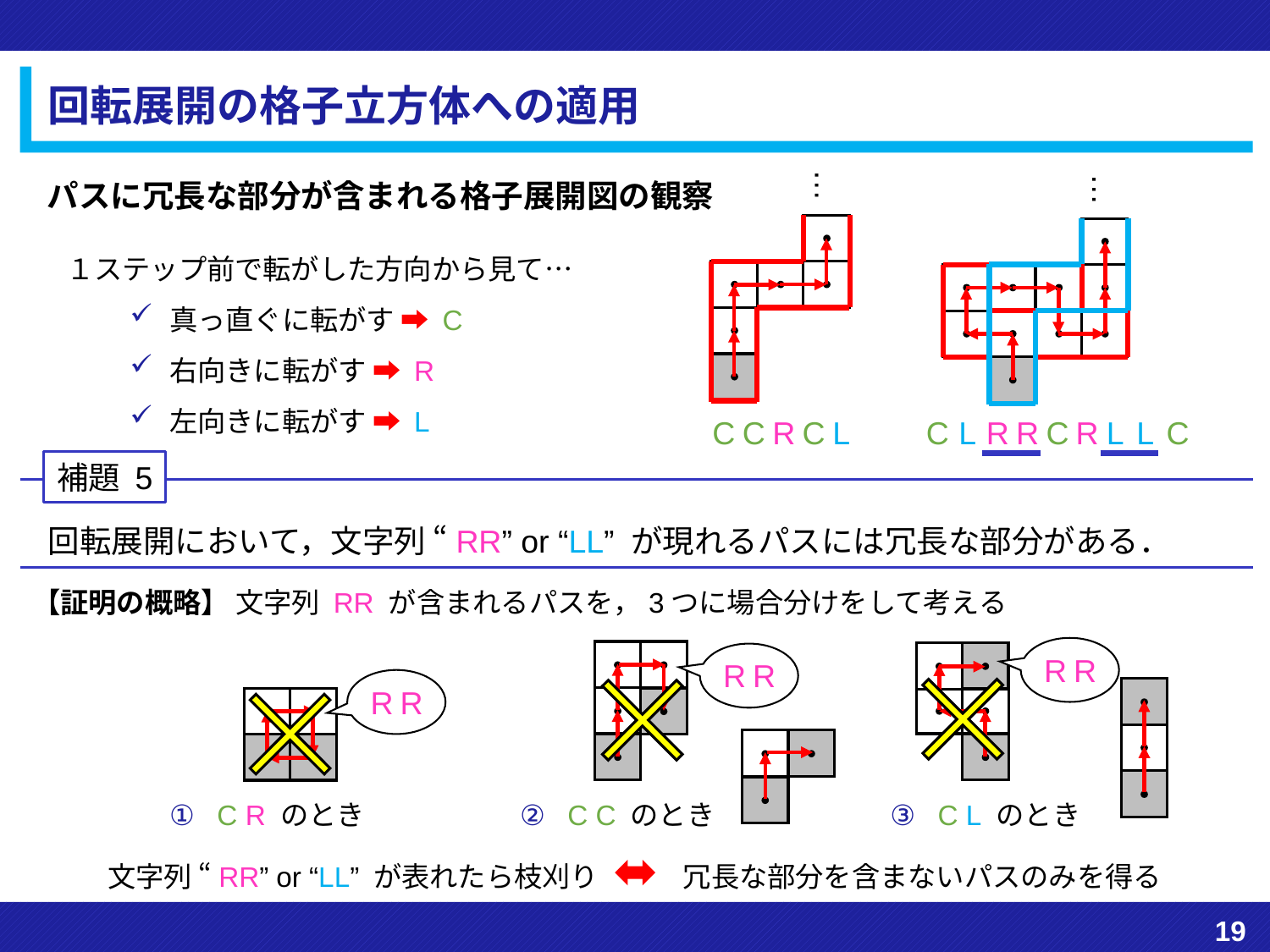

# 回転展開の格子立方体への適用
…
…

パスに冗長な部分が含まれる格子展開図の観察

１ステップ前で転がした方向から見て…
真っ直ぐに転がす ➡︎ C
右向きに転がす ➡︎ R
左向きに転がす ➡︎ L
C
L
R
R
C
R
L
L
C
C
C
R
C
L
補題 5
回転展開において，文字列 “RR” or “LL” が現れるパスには冗長な部分がある．
【証明の概略】 文字列 RR が含まれるパスを，3つに場合分けをして考える

R

C C のとき

C R のとき
C L のとき

R
R
R

R
R

文字列 “RR” or “LL” が表れたら枝刈り　　　冗長な部分を含まないパスのみを得る

19